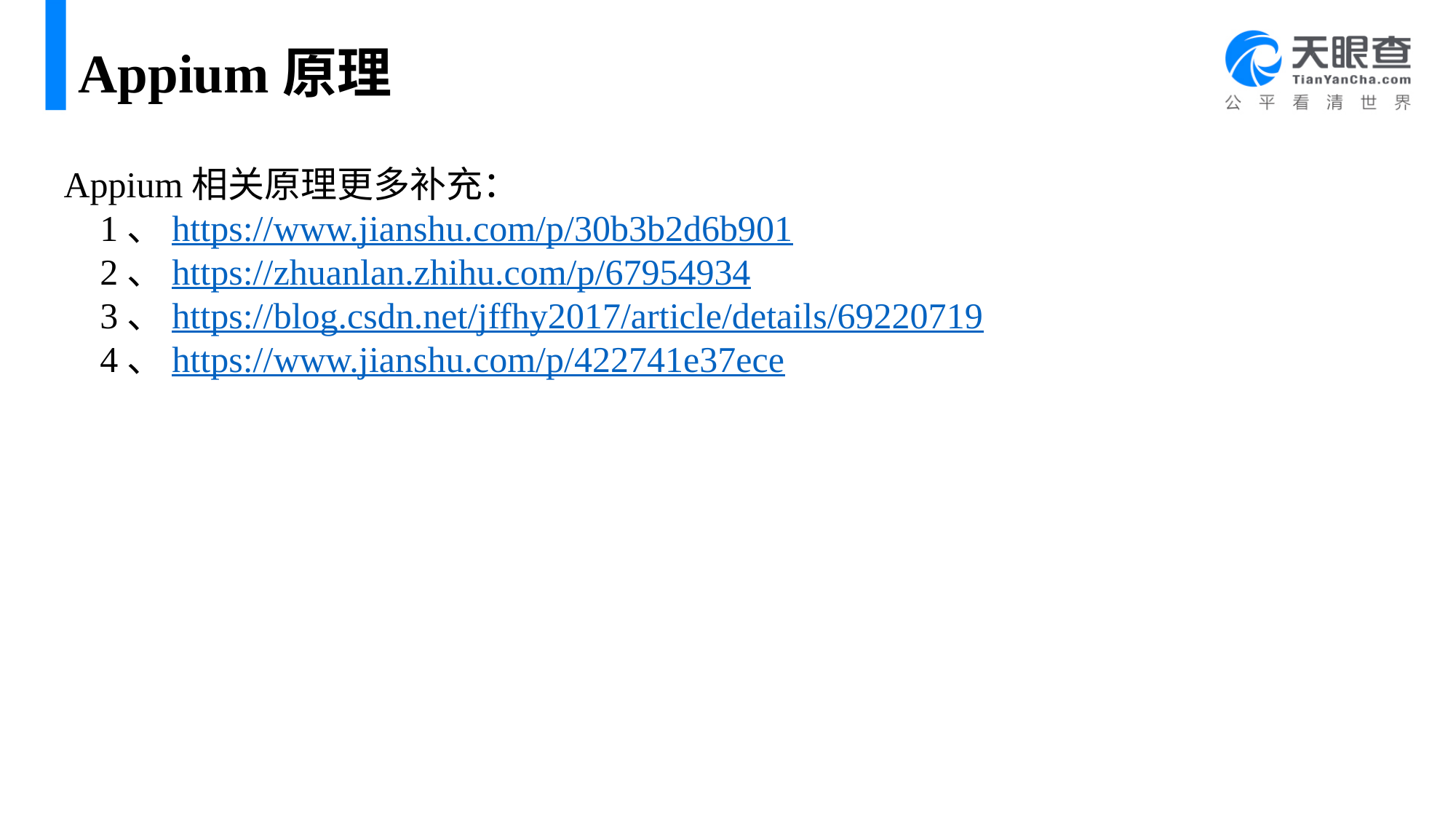

# Appium原理
Appium相关原理更多补充：
    1、https://www.jianshu.com/p/30b3b2d6b901
    2、https://zhuanlan.zhihu.com/p/67954934
    3、https://blog.csdn.net/jffhy2017/article/details/69220719
    4、https://www.jianshu.com/p/422741e37ece